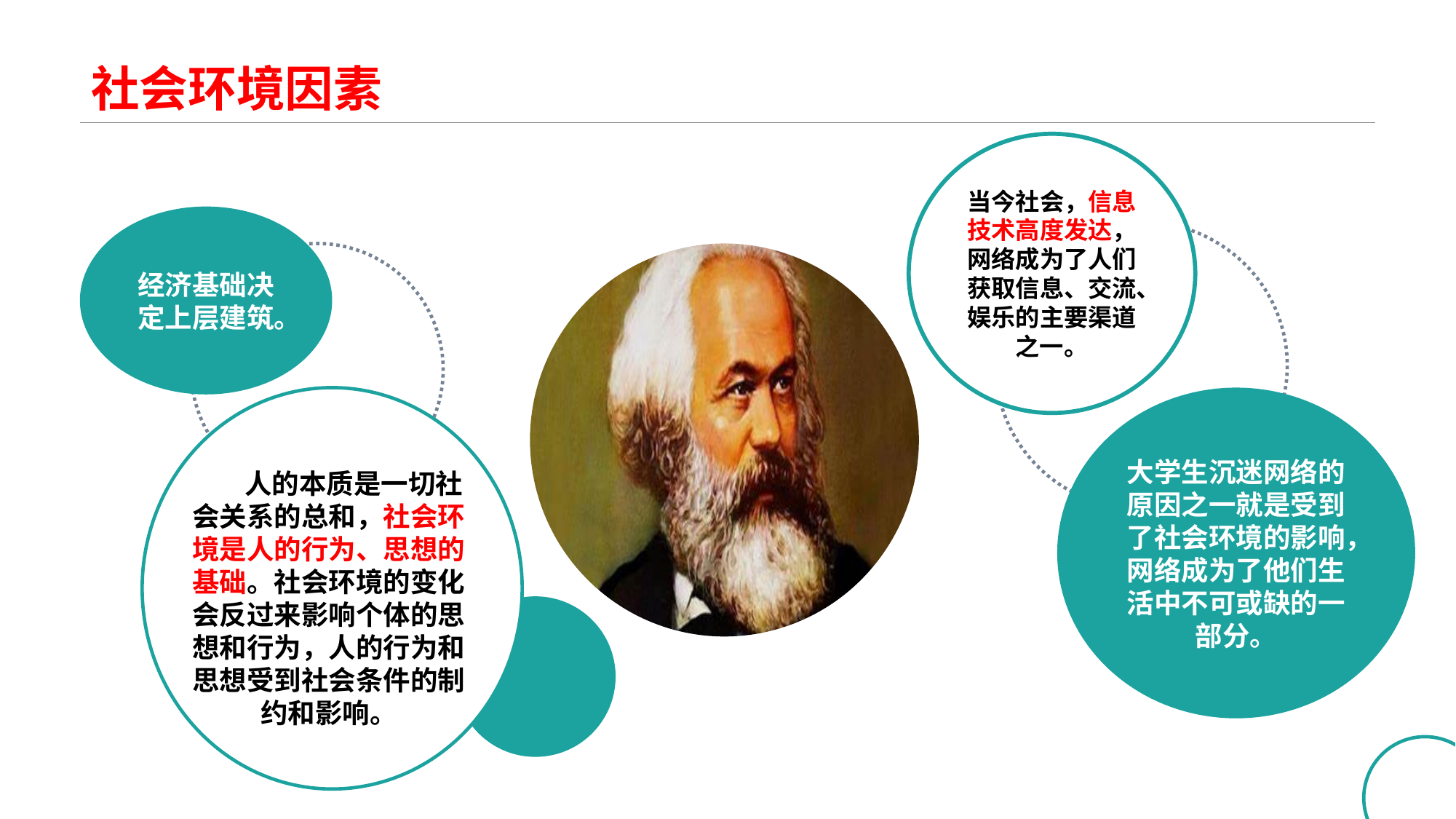

# 社会环境因素
当今社会，信息技术高度发达，网络成为了人们获取信息、交流、娱乐的主要渠道之一。
经济基础决定上层建筑。

       人的本质是一切社会关系的总和，社会环境是人的行为、思想的基础。社会环境的变化会反过来影响个体的思想和行为，人的行为和思想受到社会条件的制约和影响。
大学生沉迷网络的原因之一就是受到了社会环境的影响，网络成为了他们生活中不可或缺的一部分。

12